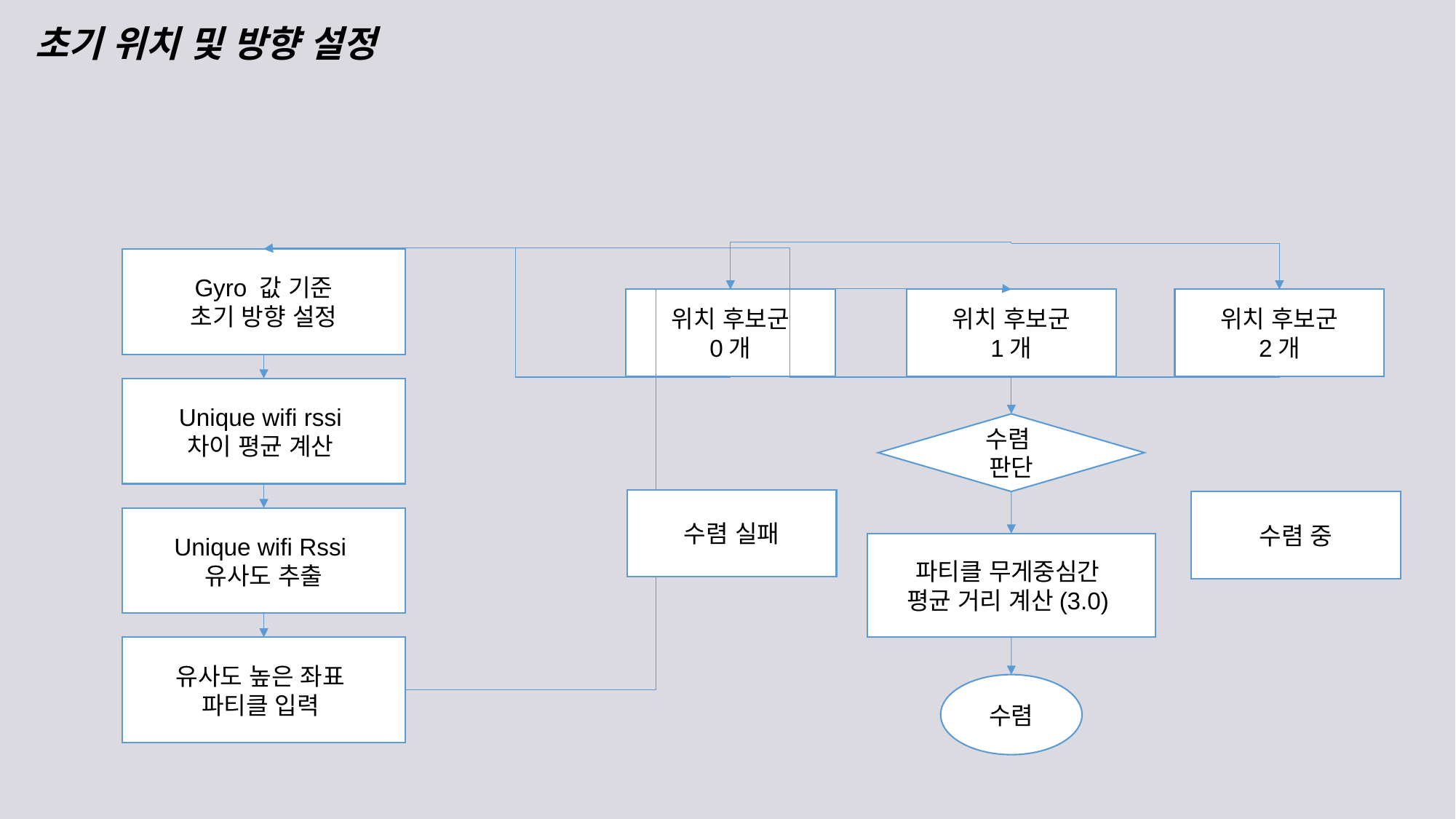

# 초기 위치 및 방향 설정
Gyro 값 기준
초기 방향 설정
위치 후보군
0개
위치 후보군
1개
위치 후보군
2개
Unique wifi rssi
차이 평균 계산
수렴
판단
수렴 실패
수렴 중
Unique wifi Rssi
유사도 추출
파티클 무게중심간
평균 거리 계산(3.0)
유사도 높은 좌표
파티클 입력
수렴